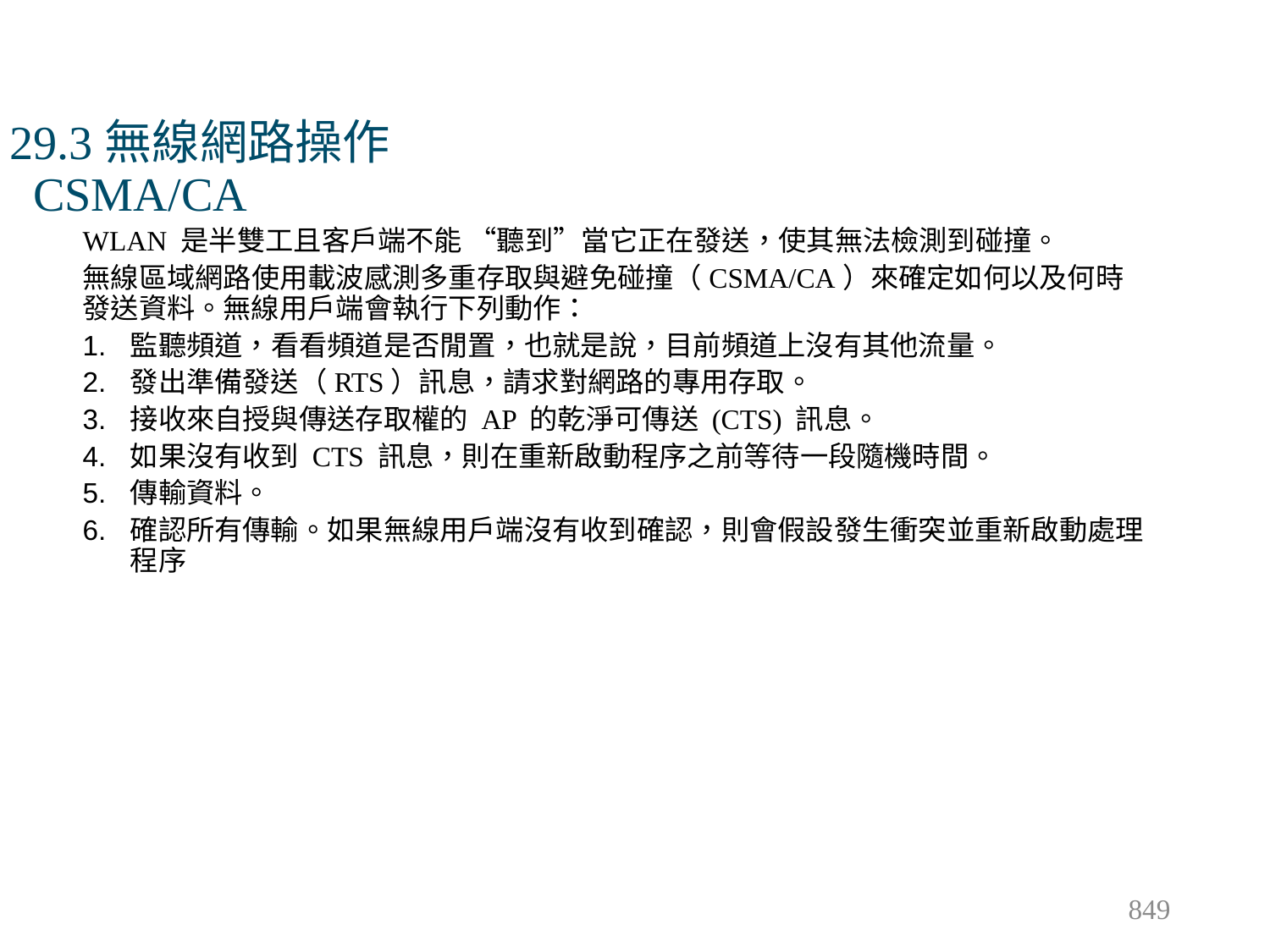

# 29.3無線網路操作 CSMA/CA
WLAN 是半雙工且客戶端不能 “聽到”當它正在發送，使其無法檢測到碰撞。
無線區域網路使用載波感測多重存取與避免碰撞（CSMA/CA）來確定如何以及何時發送資料。無線用戶端會執行下列動作：
監聽頻道，看看頻道是否閒置，也就是說，目前頻道上沒有其他流量。
發出準備發送（RTS）訊息，請求對網路的專用存取。
接收來自授與傳送存取權的 AP 的乾淨可傳送 (CTS) 訊息。
如果沒有收到 CTS 訊息，則在重新啟動程序之前等待一段隨機時間。
傳輸資料。
確認所有傳輸。如果無線用戶端沒有收到確認，則會假設發生衝突並重新啟動處理程序

849